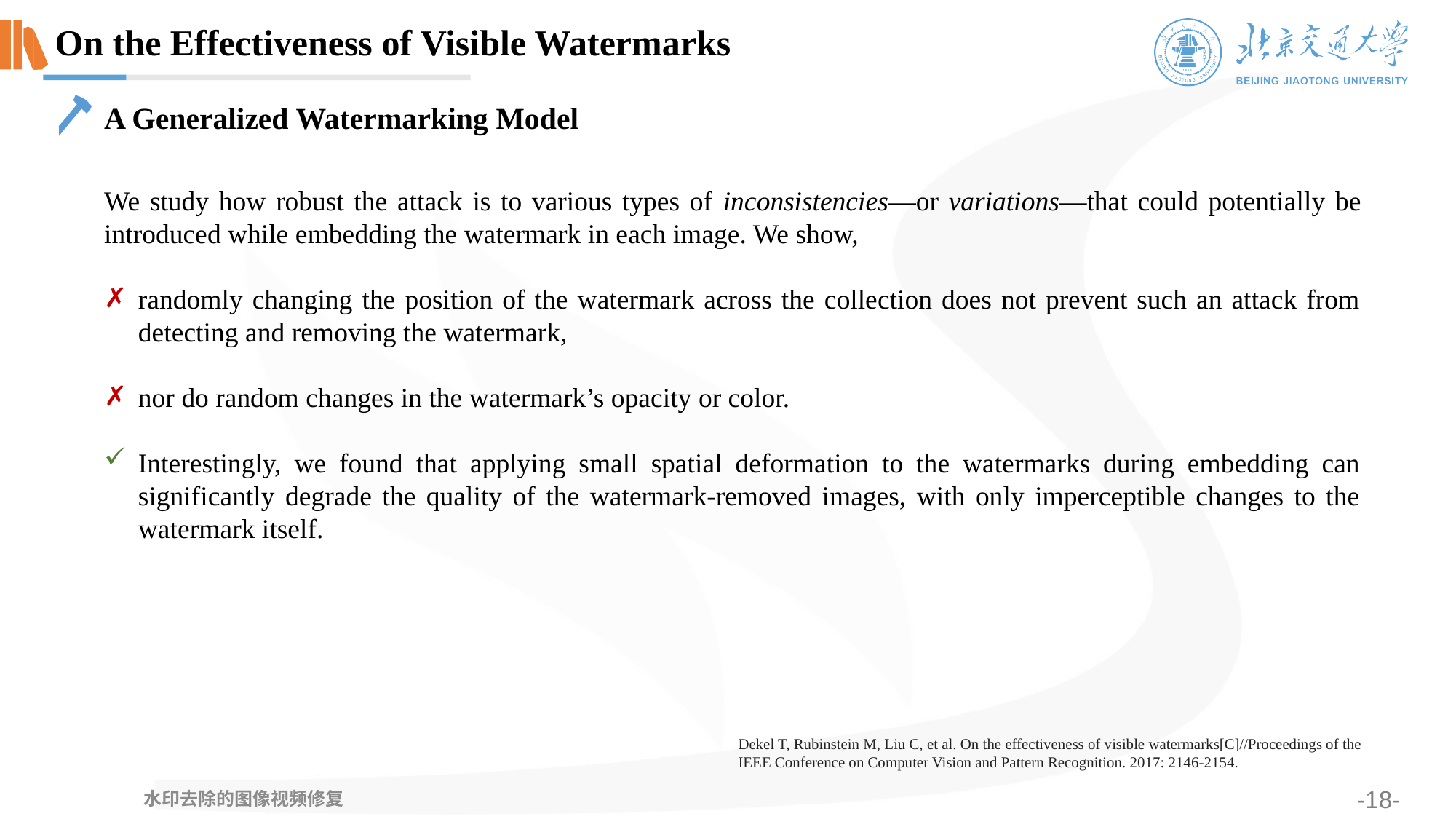

On the Effectiveness of Visible Watermarks
A Generalized Watermarking Model
We study how robust the attack is to various types of inconsistencies—or variations—that could potentially be introduced while embedding the watermark in each image. We show,

randomly changing the position of the watermark across the collection does not prevent such an attack from detecting and removing the watermark,

nor do random changes in the watermark’s opacity or color.

Interestingly, we found that applying small spatial deformation to the watermarks during embedding can significantly degrade the quality of the watermark-removed images, with only imperceptible changes to the watermark itself.
Dekel T, Rubinstein M, Liu C, et al. On the effectiveness of visible watermarks[C]//Proceedings of the IEEE Conference on Computer Vision and Pattern Recognition. 2017: 2146-2154.
水印去除的图像视频修复